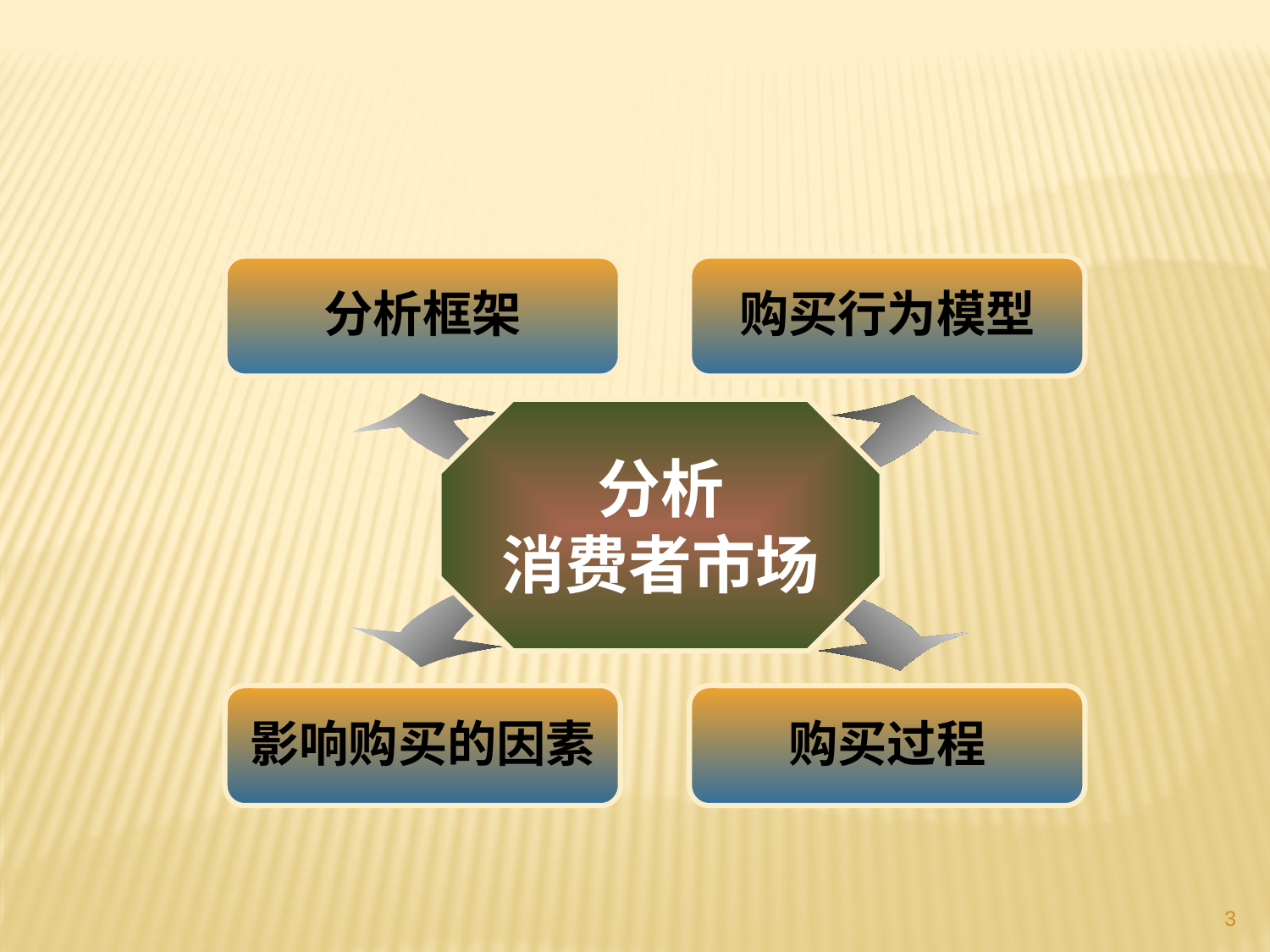

分析框架
购买行为模型

分析
消费者市场

影响购买的因素
购买过程

3